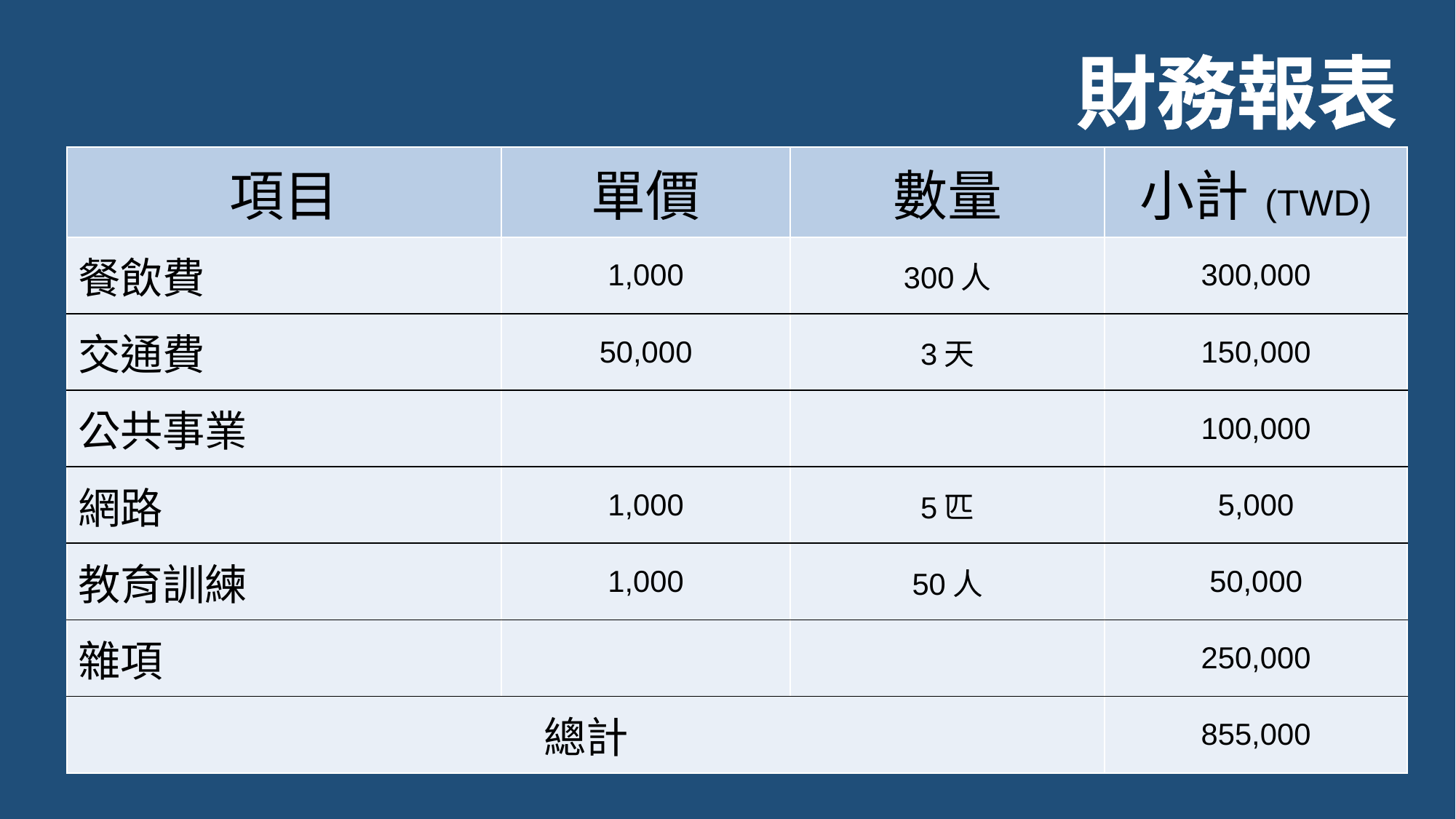

財務報表
| 項目 | 單價 | 數量 | 小計(TWD) |
| --- | --- | --- | --- |
| 餐飲費 | 1,000 | 300人 | 300,000 |
| 交通費 | 50,000 | 3天 | 150,000 |
| 公共事業 |  |  | 100,000 |
| 網路 | 1,000 | 5匹 | 5,000 |
| 教育訓練 | 1,000 | 50人 | 50,000 |
| 雜項 |  |  | 250,000 |
| 總計 |  |  | 855,000 |